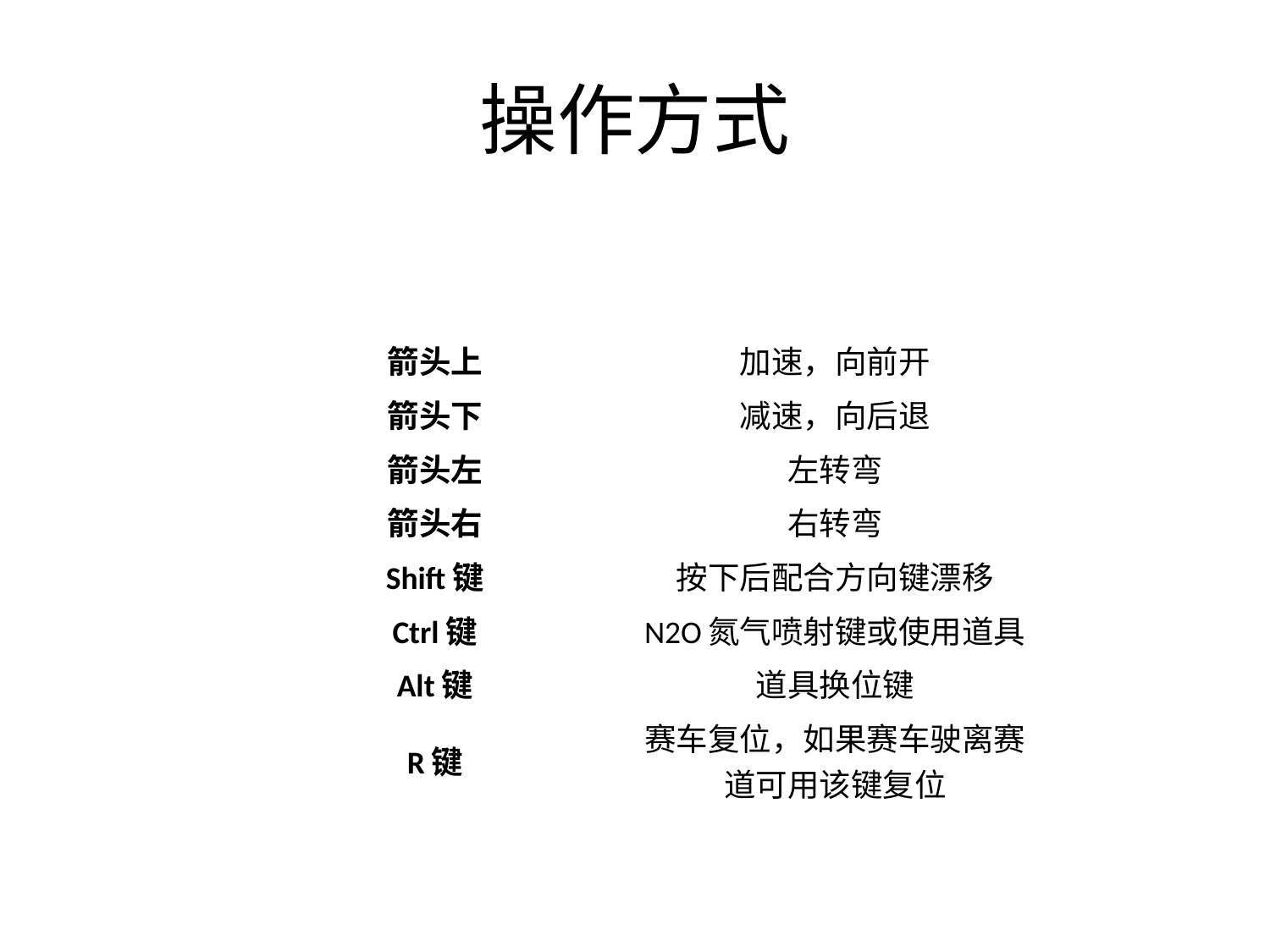

# 操作方式
| 箭头上 | 加速，向前开 |
| --- | --- |
| 箭头下 | 减速，向后退 |
| 箭头左 | 左转弯 |
| 箭头右 | 右转弯 |
| Shift键 | 按下后配合方向键漂移 |
| Ctrl键 | N2O氮气喷射键或使用道具 |
| Alt键 | 道具换位键 |
| R键 | 赛车复位，如果赛车驶离赛道可用该键复位 |